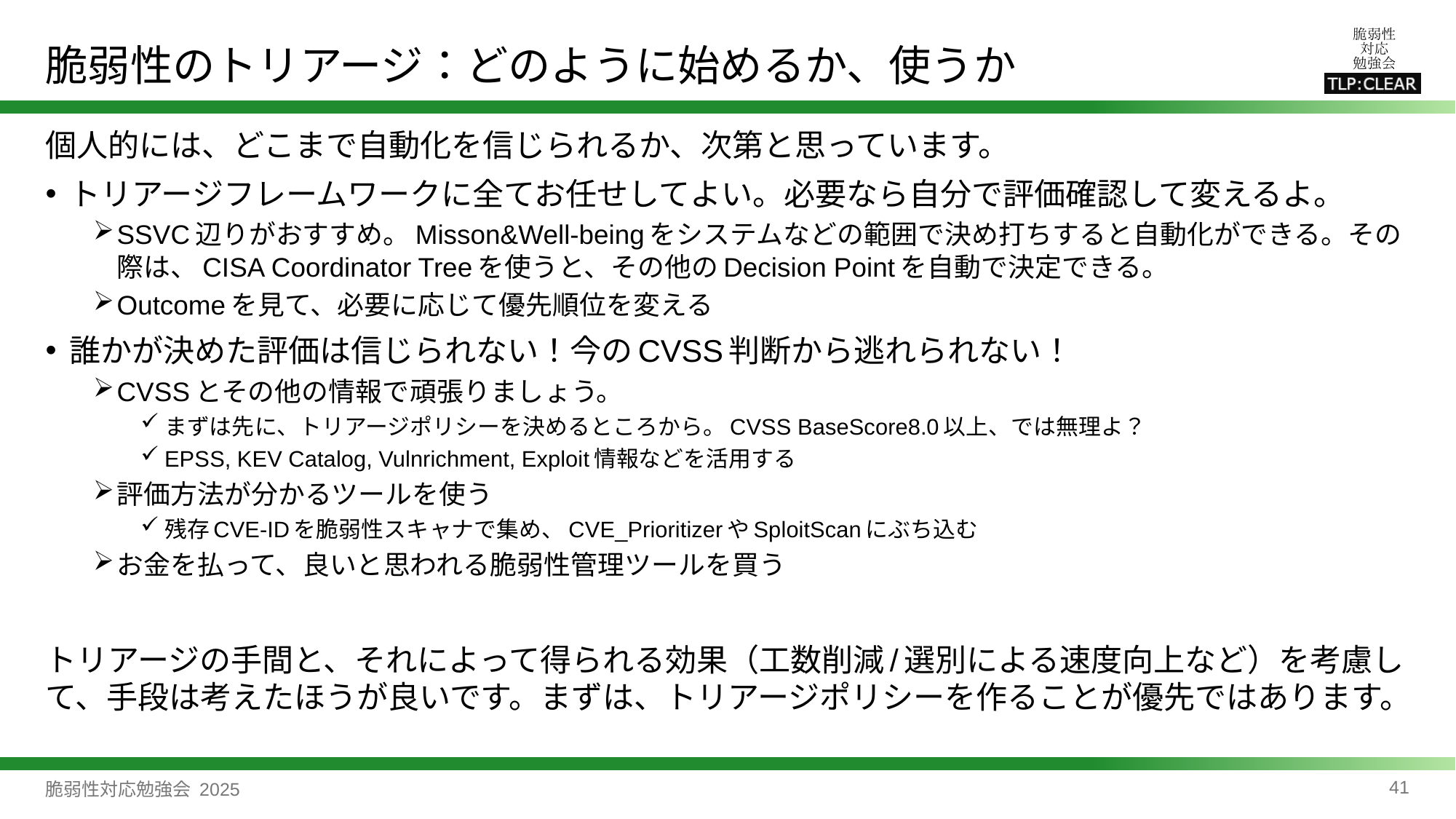

# 脆弱性のトリアージ：どのように始めるか、使うか
個人的には、どこまで自動化を信じられるか、次第と思っています。
トリアージフレームワークに全てお任せしてよい。必要なら自分で評価確認して変えるよ。
SSVC辺りがおすすめ。Misson&Well-beingをシステムなどの範囲で決め打ちすると自動化ができる。その際は、CISA Coordinator Treeを使うと、その他のDecision Pointを自動で決定できる。
Outcomeを見て、必要に応じて優先順位を変える
誰かが決めた評価は信じられない！今のCVSS判断から逃れられない！
CVSSとその他の情報で頑張りましょう。
まずは先に、トリアージポリシーを決めるところから。CVSS BaseScore8.0以上、では無理よ？
EPSS, KEV Catalog, Vulnrichment, Exploit情報などを活用する
評価方法が分かるツールを使う
残存CVE-IDを脆弱性スキャナで集め、CVE_PrioritizerやSploitScanにぶち込む
お金を払って、良いと思われる脆弱性管理ツールを買う

トリアージの手間と、それによって得られる効果（工数削減/選別による速度向上など）を考慮して、手段は考えたほうが良いです。まずは、トリアージポリシーを作ることが優先ではあります。
41
脆弱性対応勉強会 2025